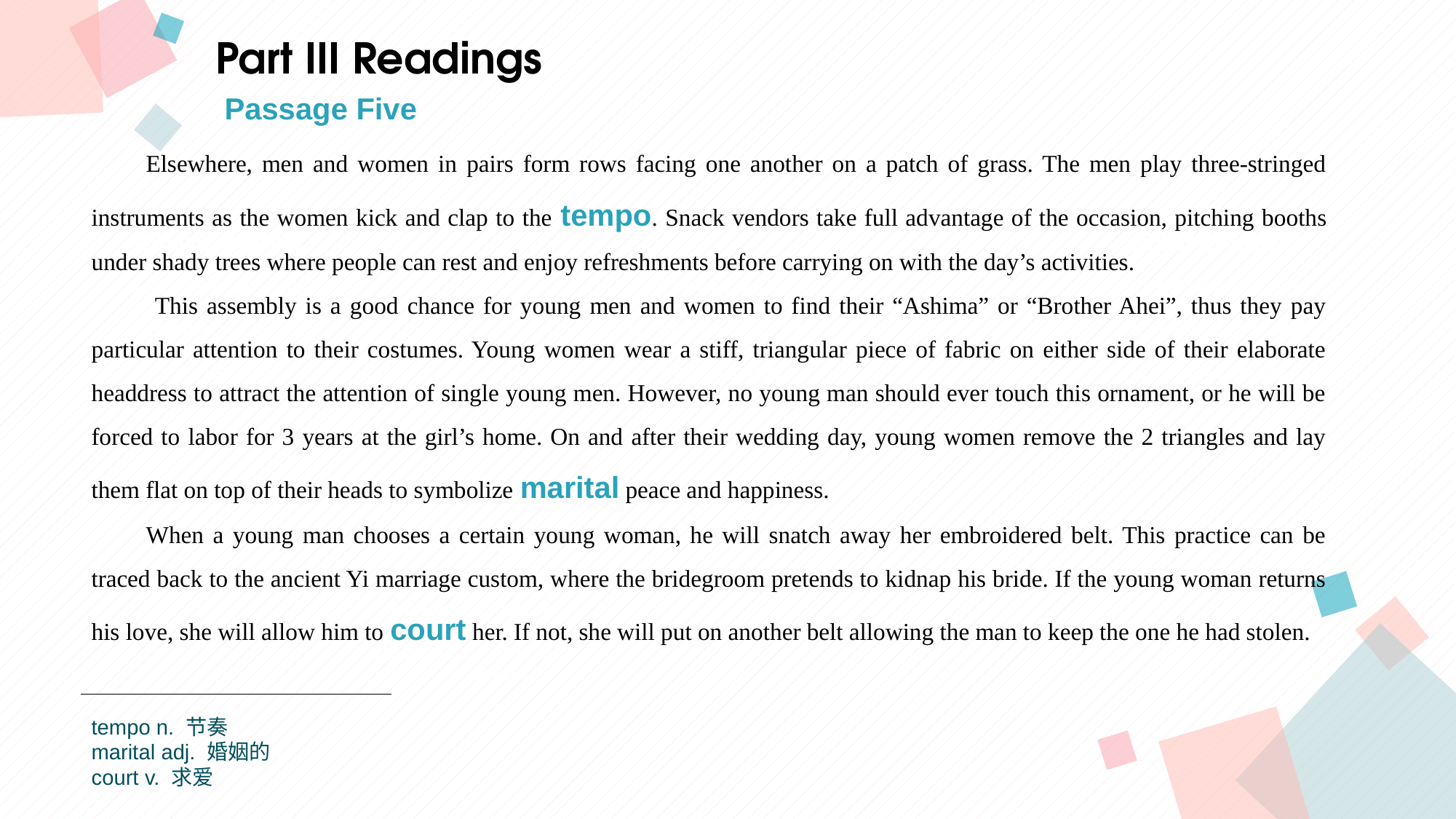

Part III Readings
Passage Five

Elsewhere, men and women in pairs form rows facing one another on a patch of grass. The men play three-stringed instruments as the women kick and clap to the tempo. Snack vendors take full advantage of the occasion, pitching booths under shady trees where people can rest and enjoy refreshments before carrying on with the day’s activities.
 This assembly is a good chance for young men and women to find their “Ashima” or “Brother Ahei”, thus they pay particular attention to their costumes. Young women wear a stiff, triangular piece of fabric on either side of their elaborate headdress to attract the attention of single young men. However, no young man should ever touch this ornament, or he will be forced to labor for 3 years at the girl’s home. On and after their wedding day, young women remove the 2 triangles and lay them flat on top of their heads to symbolize marital peace and happiness.
When a young man chooses a certain young woman, he will snatch away her embroidered belt. This practice can be traced back to the ancient Yi marriage custom, where the bridegroom pretends to kidnap his bride. If the young woman returns his love, she will allow him to court her. If not, she will put on another belt allowing the man to keep the one he had stolen.
点击此处添加标题
点击此处添加标题
标题数字等都可以通过点击和重新输入进行更改，顶部“开始”面板中可以对字体、字号、颜色等进行修改。建议正文8-14号字，1.3倍字间距。
标题数字等都可以通过点击和重新输入进行更改，顶部“开始”面板中可以对字体、字号、颜色等进行修改。建议正文8-14号字，1.3倍字间距。
标题数字等都可以通过点击和重新输入进行更改，顶部“开始”面板中可以对字体、字号、颜色等进行修改。建议正文8-14号字，1.3倍字间距。
点击此处添加标题
标题数字等都可以通过点击和重新输入进行更改，顶部“开始”面板中可以对字体、字号、颜色等进行修改。建议正文8-14号字，1.3倍字间距。
tempo n. 节奏
marital adj. 婚姻的
court v. 求爱